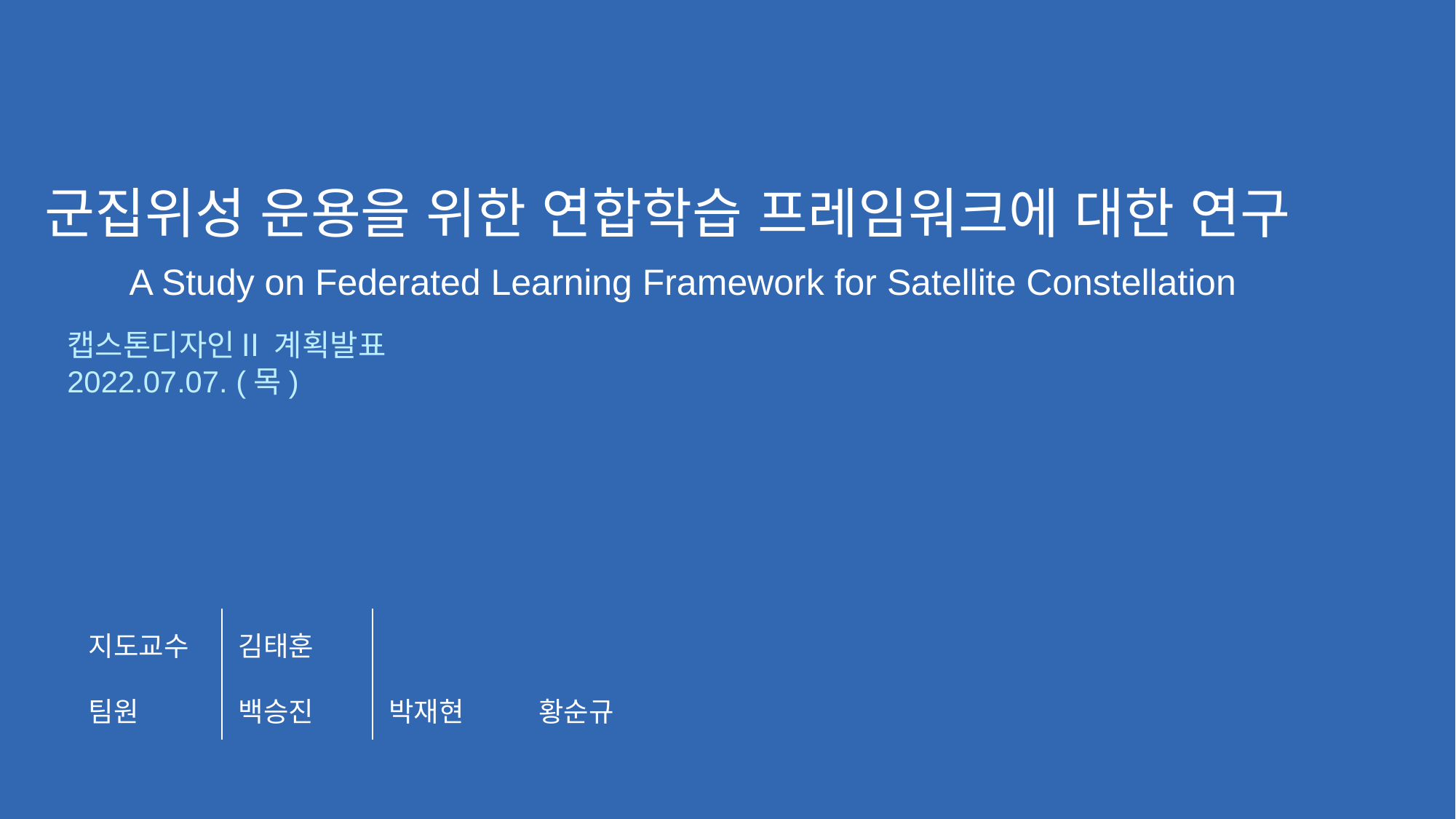

군집위성 운용을 위한 연합학습 프레임워크에 대한 연구
A Study on Federated Learning Framework for Satellite Constellation
캡스톤디자인Ⅱ 계획발표
2022.07.07. (목)
| 지도교수 | 김태훈 |  |  |
| --- | --- | --- | --- |
| 팀원 | 백승진 | 박재현 | 황순규 |